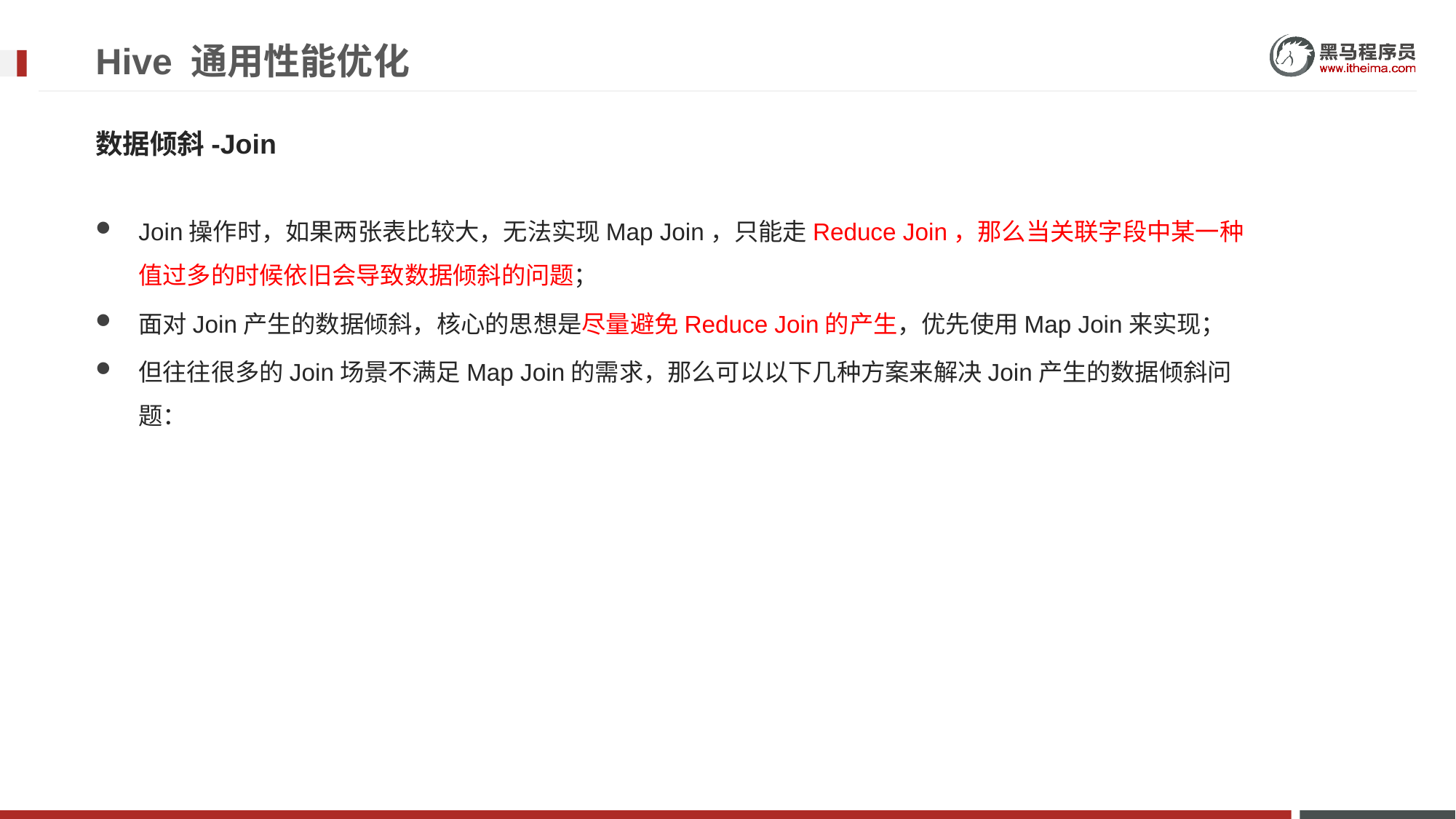

# Hive 通用性能优化
数据倾斜-Join
Join操作时，如果两张表比较大，无法实现Map Join，只能走Reduce Join，那么当关联字段中某一种值过多的时候依旧会导致数据倾斜的问题；
面对Join产生的数据倾斜，核心的思想是尽量避免Reduce Join的产生，优先使用Map Join来实现；
但往往很多的Join场景不满足Map Join的需求，那么可以以下几种方案来解决Join产生的数据倾斜问题：